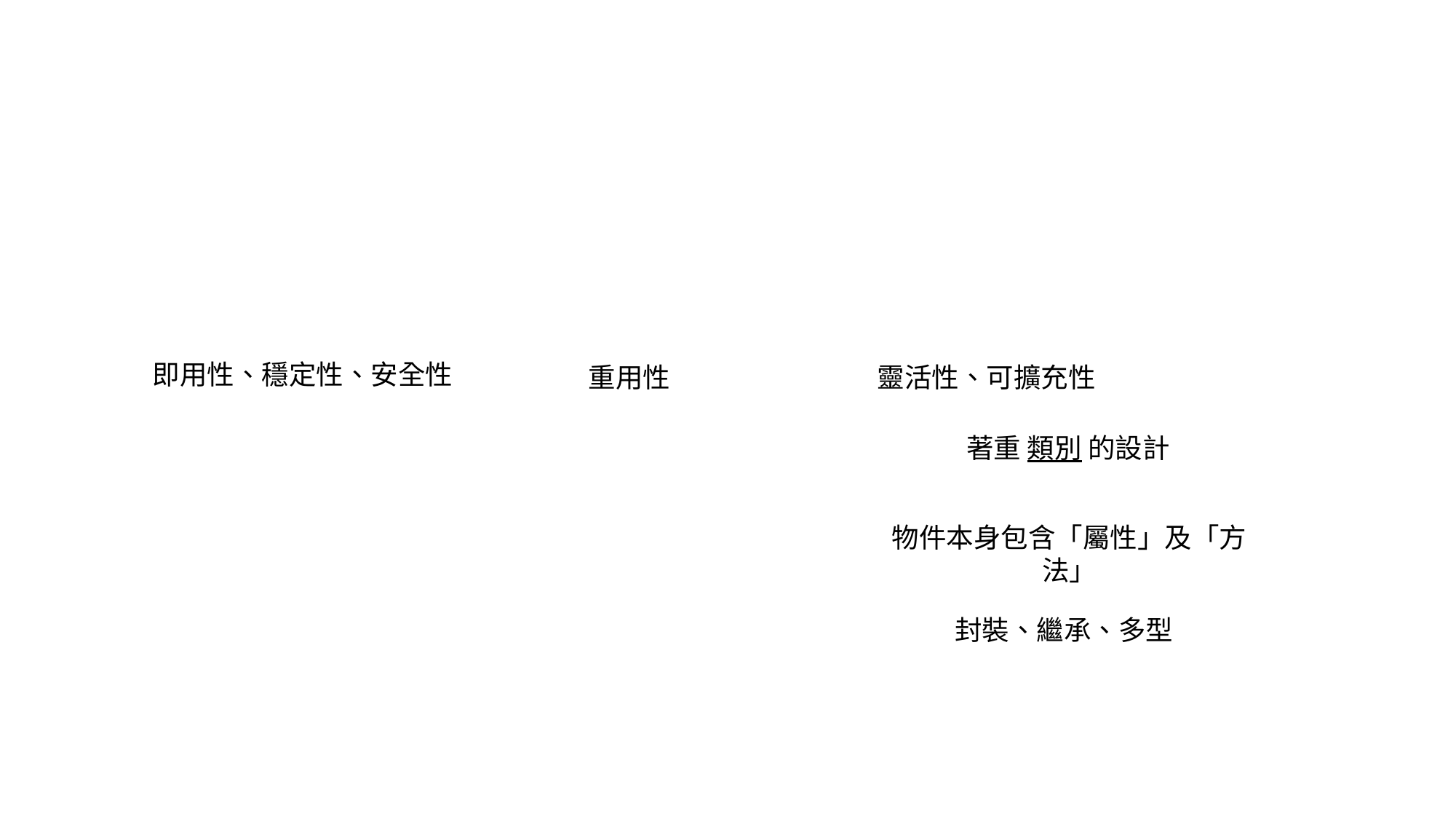

即用性、穩定性、安全性
重用性
靈活性、可擴充性
著重 類別 的設計
物件本身包含「屬性」及「方法」
封裝、繼承、多型